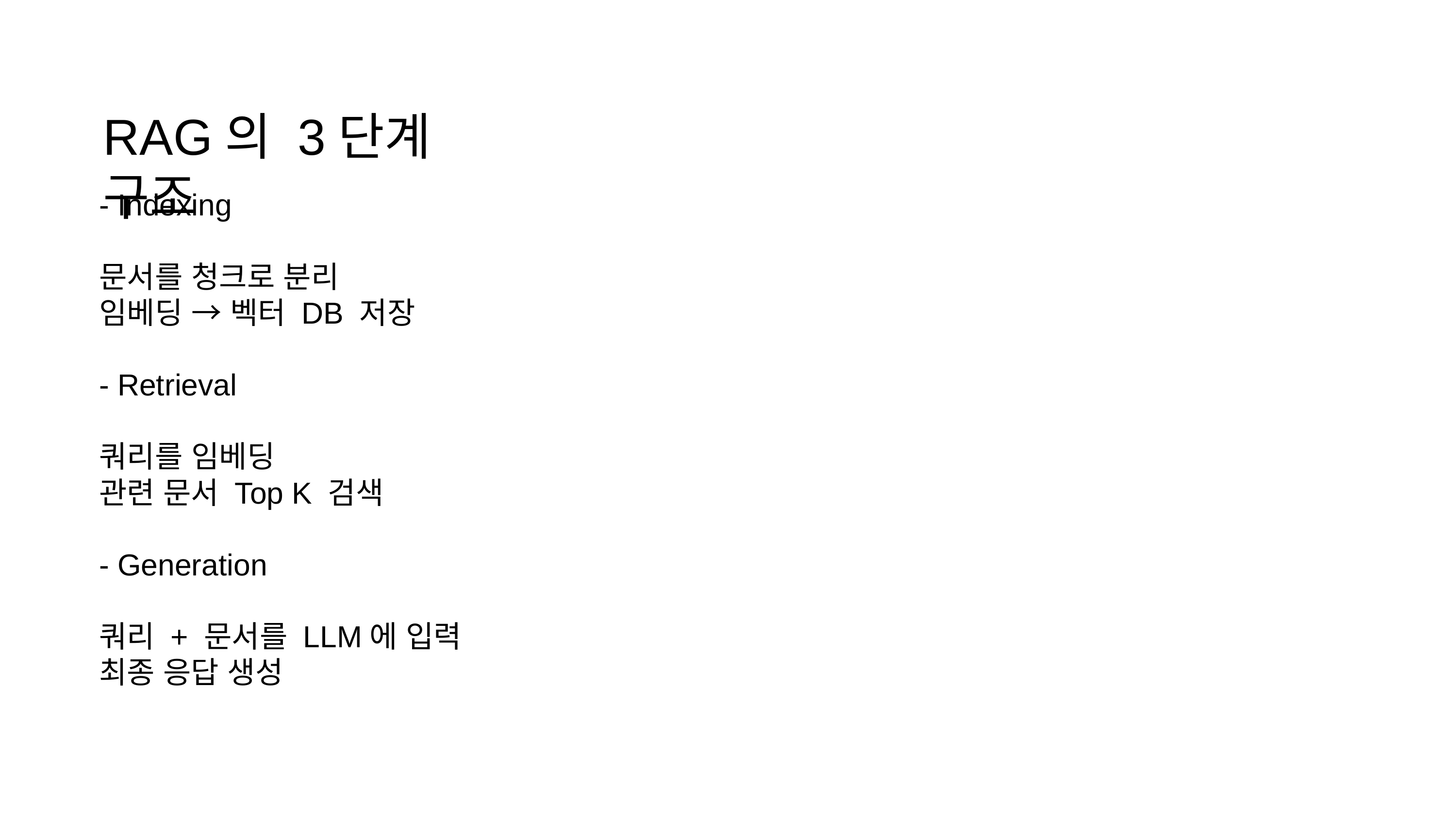

RAG의 3단계 구조
- Indexing

문서를 청크로 분리
임베딩 → 벡터 DB 저장

- Retrieval

쿼리를 임베딩
관련 문서 Top K 검색

- Generation

쿼리 + 문서를 LLM에 입력
최종 응답 생성